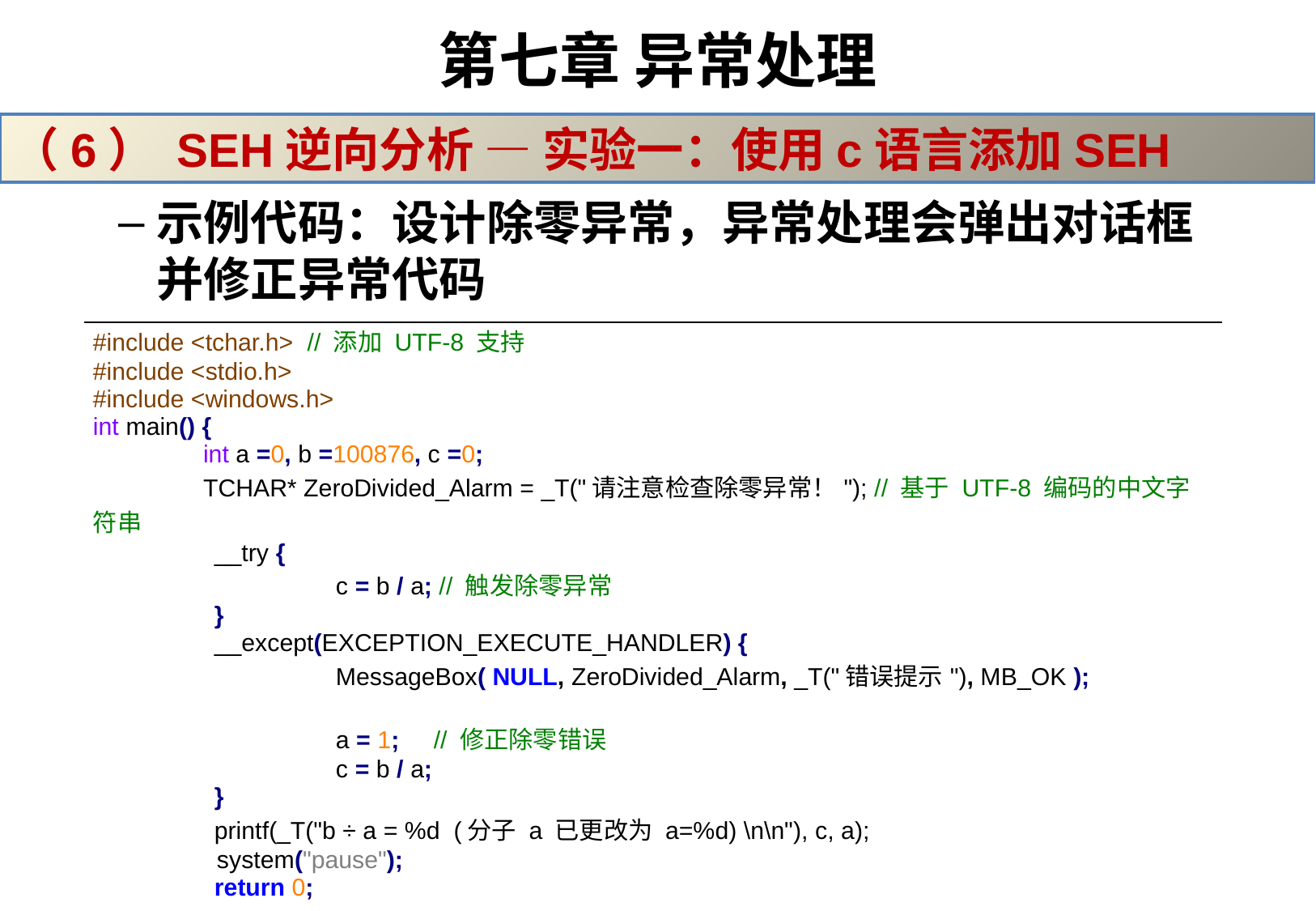

# 第七章 异常处理
（6） SEH逆向分析 — 实验一：使用c语言添加SEH
示例代码：设计除零异常，异常处理会弹出对话框并修正异常代码
| #include <tchar.h> // 添加 UTF-8 支持 #include <stdio.h> #include <windows.h> int main() { int a =0, b =100876, c =0; TCHAR\* ZeroDivided\_Alarm = \_T("请注意检查除零异常！"); // 基于 UTF-8 编码的中文字符串 \_\_try { c = b / a; // 触发除零异常 } \_\_except(EXCEPTION\_EXECUTE\_HANDLER) { MessageBox( NULL, ZeroDivided\_Alarm, \_T("错误提示"), MB\_OK ); a = 1; // 修正除零错误 c = b / a; } printf(\_T("b ÷ a = %d (分子 a 已更改为 a=%d) \n\n"), c, a); system("pause"); return 0; } |
| --- |